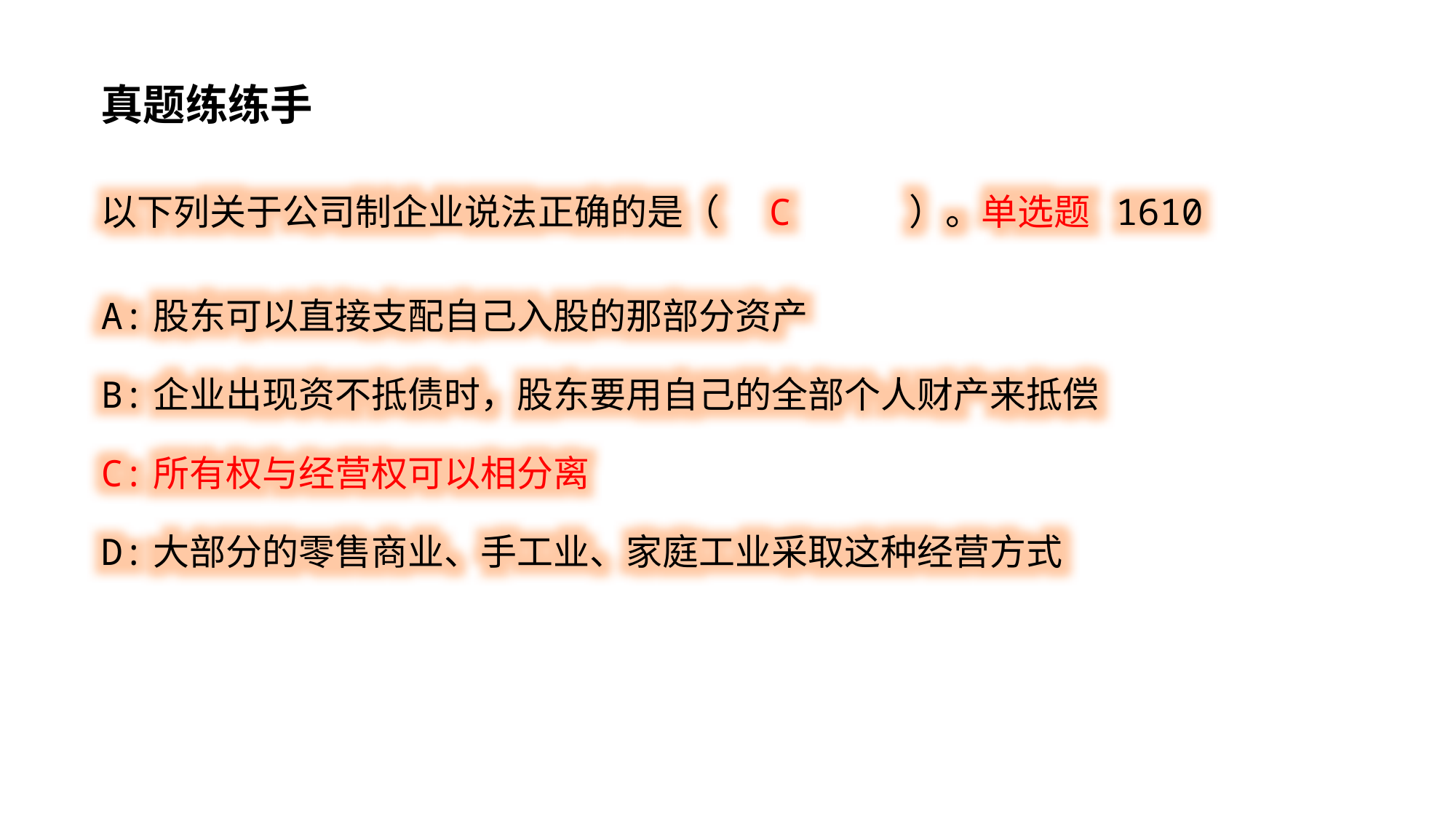

真题练练手
以下列关于公司制企业说法正确的是（     C     ）。单选题  1610

A:股东可以直接支配自己入股的那部分资产

B:企业出现资不抵债时，股东要用自己的全部个人财产来抵偿

C:所有权与经营权可以相分离

D:大部分的零售商业、手工业、家庭工业采取这种经营方式